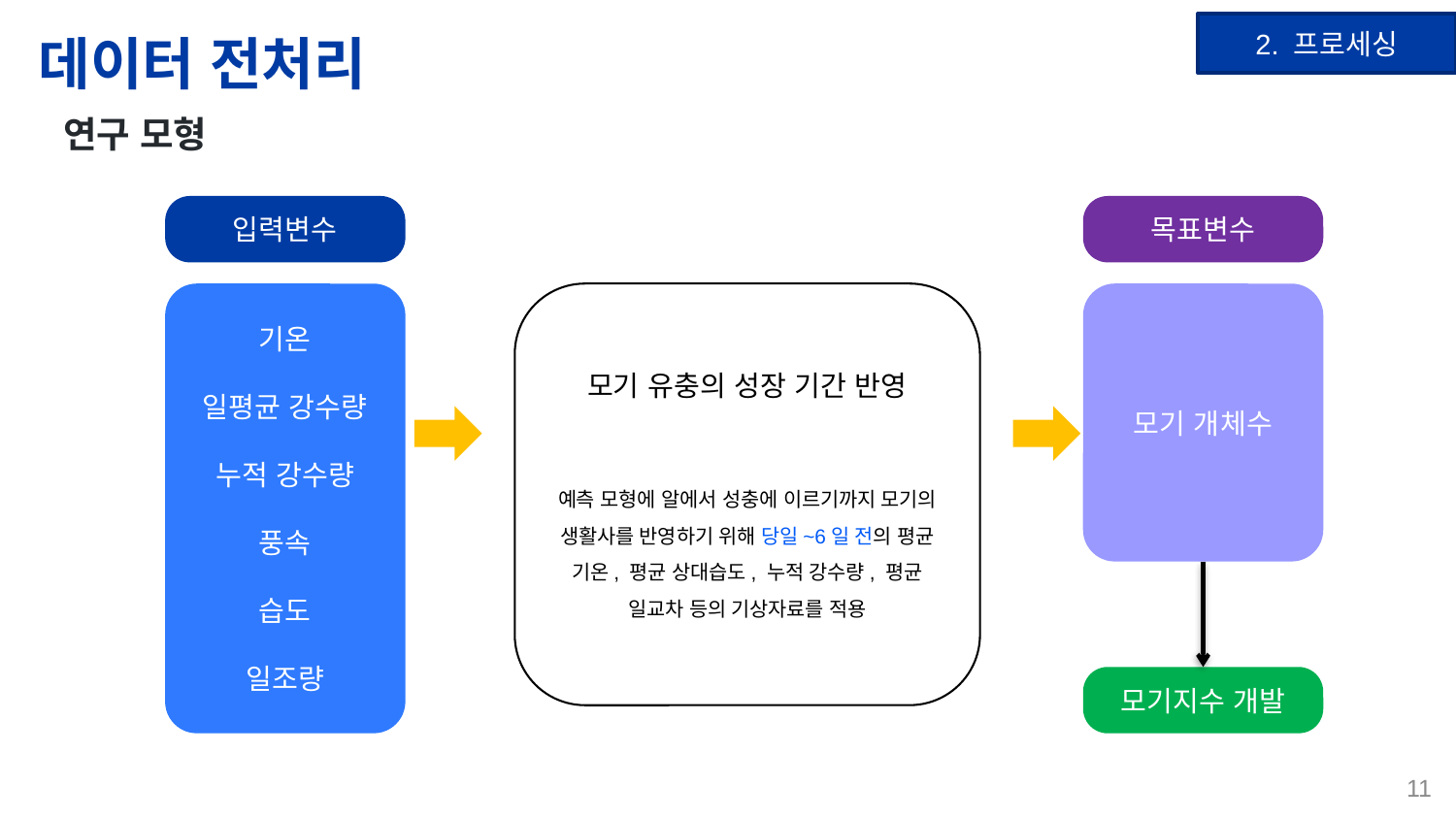

# 데이터 전처리
2. 프로세싱
연구 모형
입력변수
기온

일평균 강수량

누적 강수량

풍속

습도

일조량
목표변수
모기 유충의 성장 기간 반영

예측 모형에 알에서 성충에 이르기까지 모기의 생활사를 반영하기 위해 당일~6일 전의 평균 기온, 평균 상대습도, 누적 강수량, 평균 일교차 등의 기상자료를 적용
모기 개체수

모기지수 개발
11